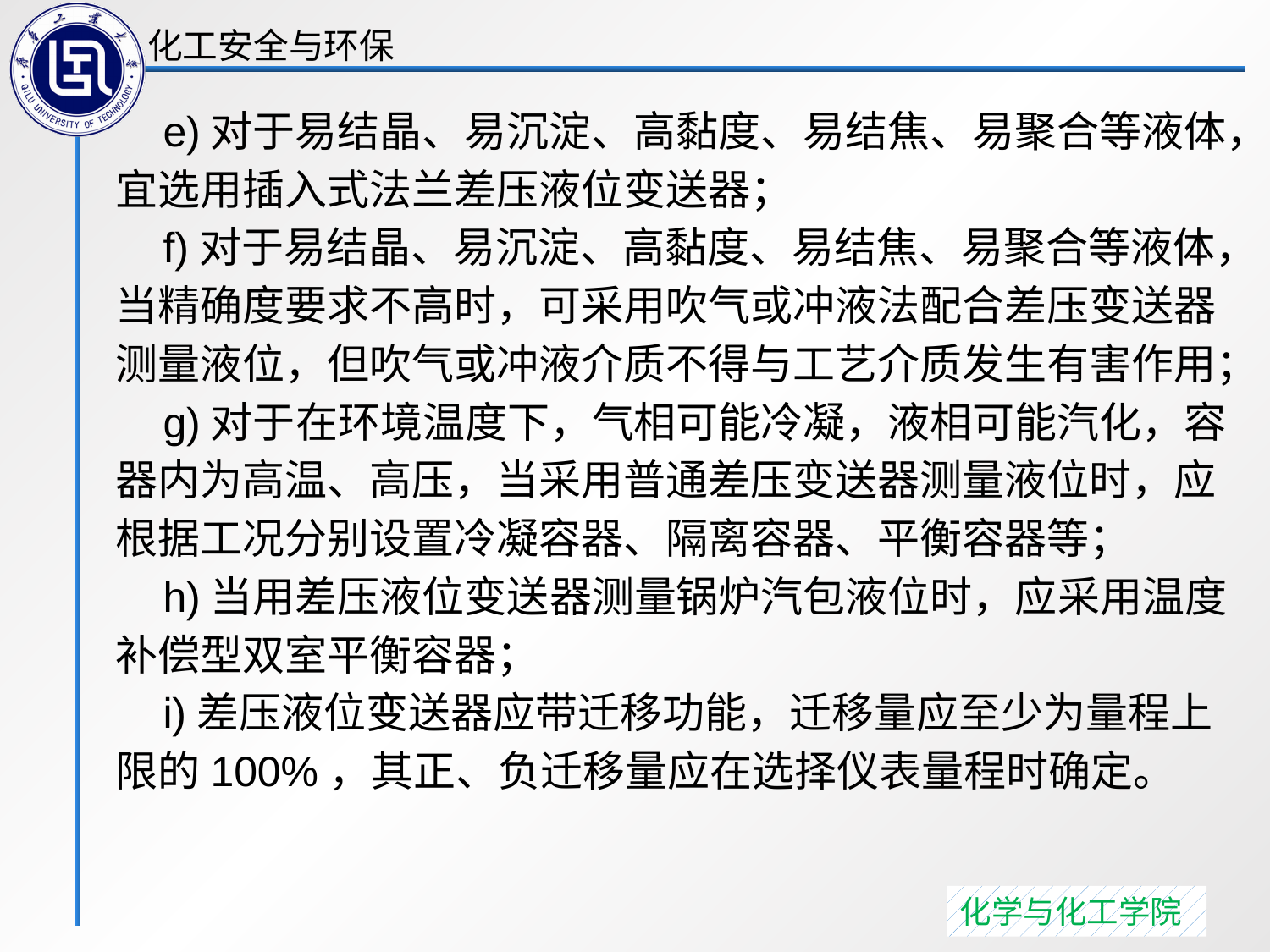

e)对于易结晶、易沉淀、高黏度、易结焦、易聚合等液体，宜选用插入式法兰差压液位变送器；
    f)对于易结晶、易沉淀、高黏度、易结焦、易聚合等液体，当精确度要求不高时，可采用吹气或冲液法配合差压变送器测量液位，但吹气或冲液介质不得与工艺介质发生有害作用；
    g)对于在环境温度下，气相可能冷凝，液相可能汽化，容器内为高温、高压，当采用普通差压变送器测量液位时，应根据工况分别设置冷凝容器、隔离容器、平衡容器等；
    h)当用差压液位变送器测量锅炉汽包液位时，应采用温度补偿型双室平衡容器；
    i)差压液位变送器应带迁移功能，迁移量应至少为量程上限的100%，其正、负迁移量应在选择仪表量程时确定。